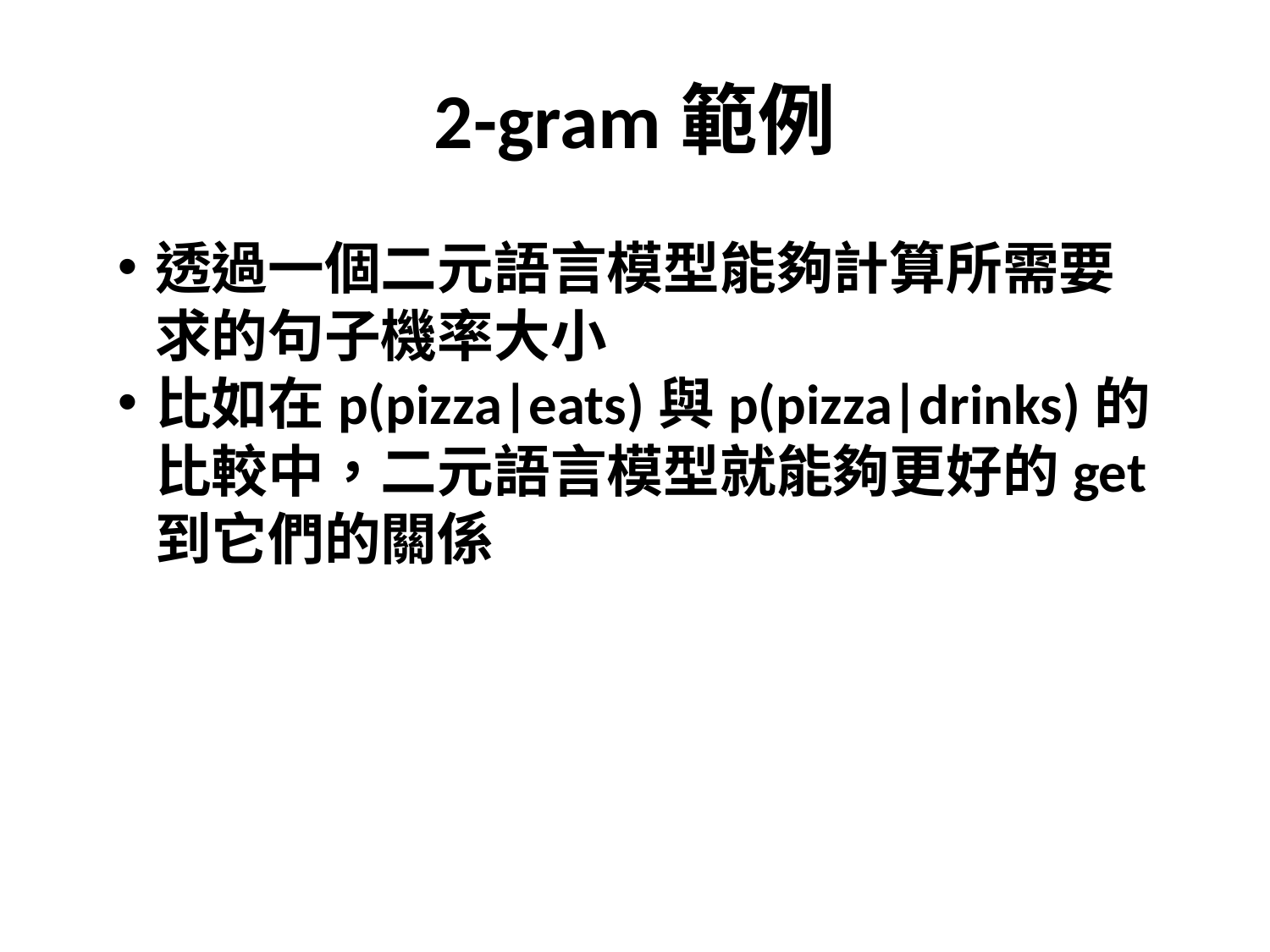

# 2-gram範例
透過一個二元語言模型能夠計算所需要求的句子機率大小
比如在p(pizza|eats)與p(pizza|drinks)的比較中，二元語言模型就能夠更好的get到它們的關係